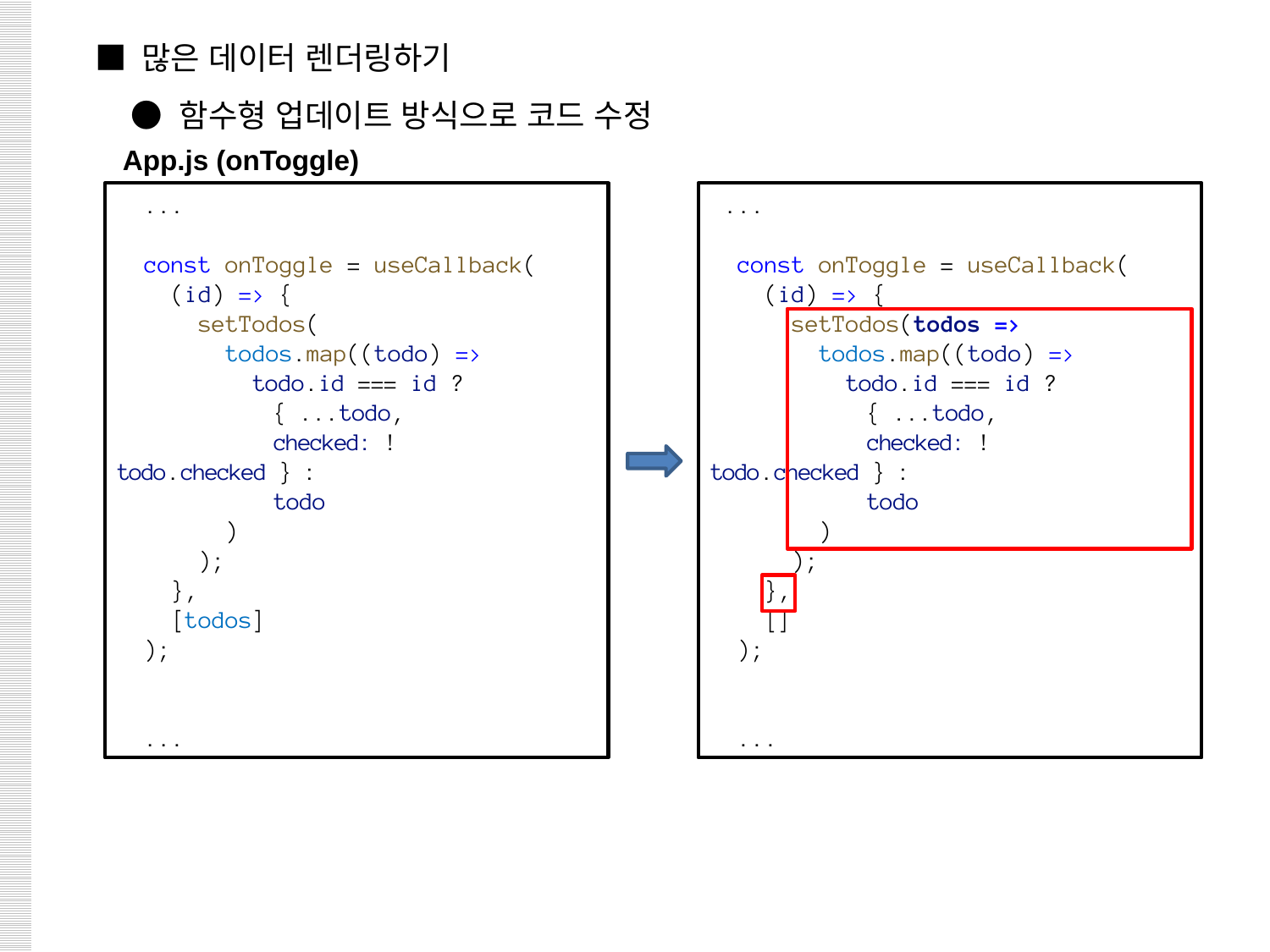

■ 많은 데이터 렌더링하기
    ● 함수형 업데이트 방식으로 코드 수정
App.js (onToggle)
  ...

  const onToggle = useCallback(
    (id) => {
      setTodos(
        todos.map((todo) =>
          todo.id === id ?
            { ...todo,
            checked: !todo.checked } :
            todo
        )
      );
    },
    [todos]
  );

  ...
 ...

  const onToggle = useCallback(
    (id) => {
      setTodos(todos =>
        todos.map((todo) =>
          todo.id === id ?
            { ...todo,
            checked: !todo.checked } :
            todo
        )
      );
    },
    []
  );

  ...